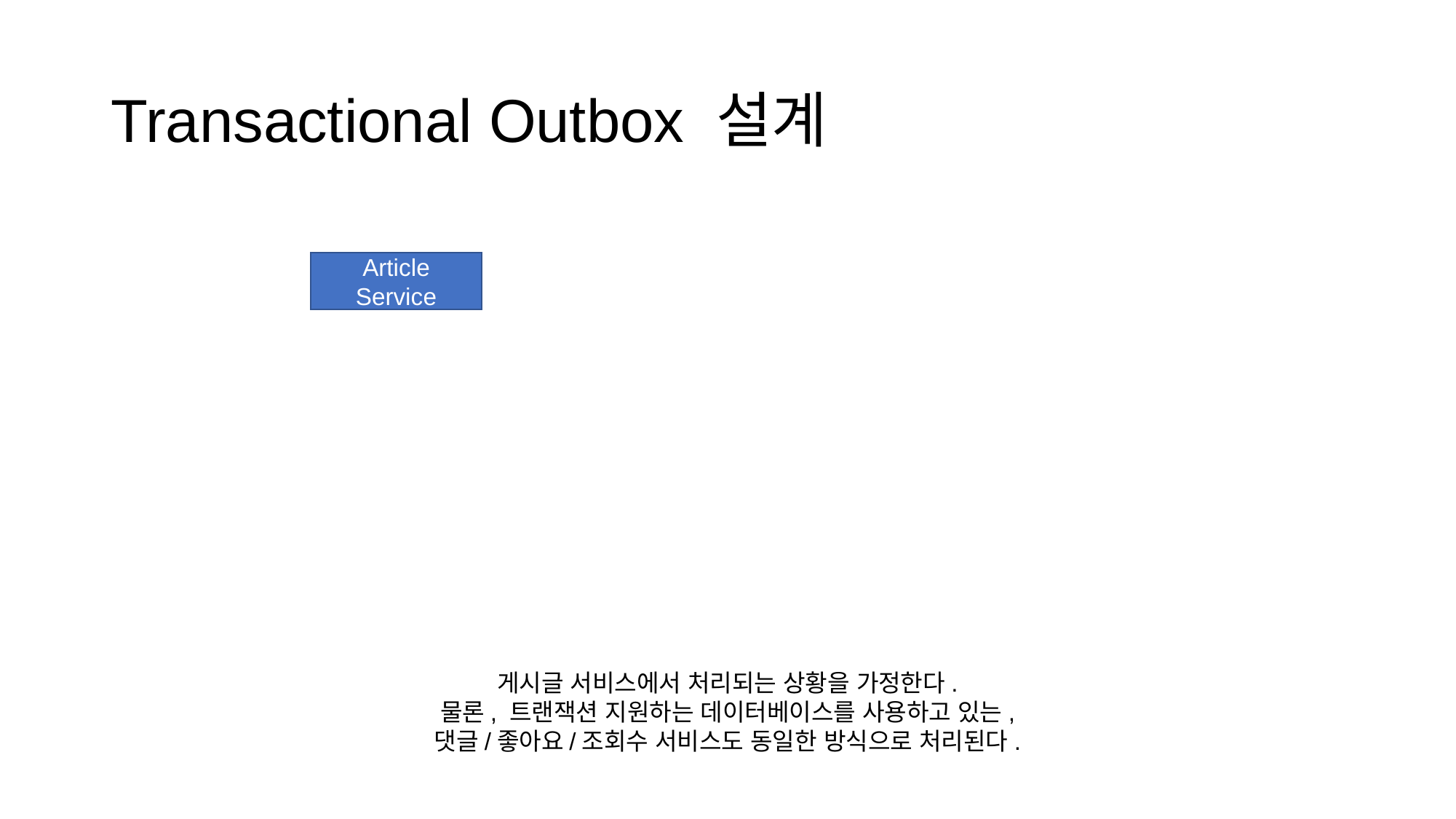

# Transactional Outbox 설계
Article Service
게시글 서비스에서 처리되는 상황을 가정한다.
물론, 트랜잭션 지원하는 데이터베이스를 사용하고 있는,
댓글/좋아요/조회수 서비스도 동일한 방식으로 처리된다.